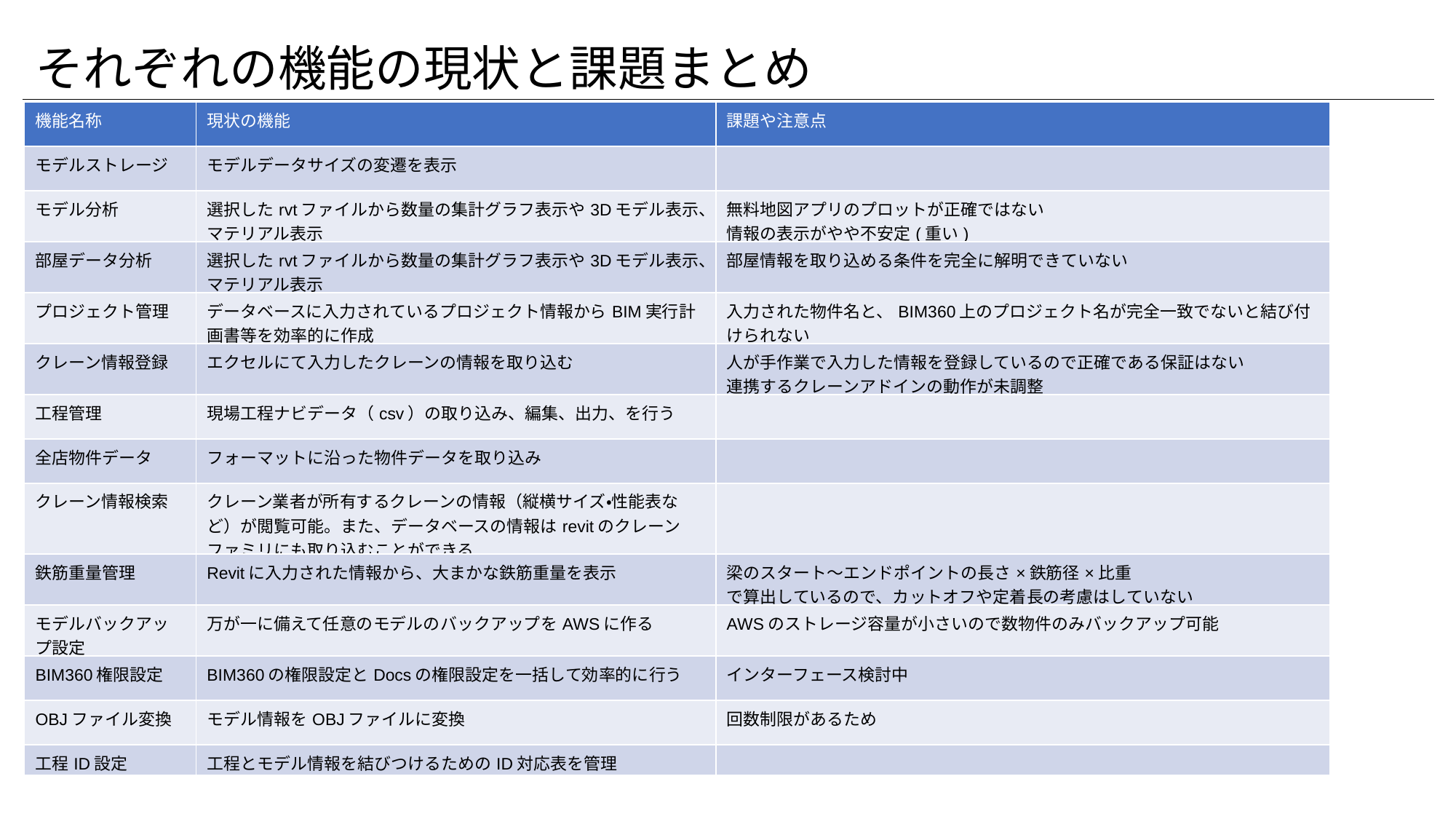

それぞれの機能の現状と課題まとめ
| 機能名称 | 現状の機能 | 課題や注意点 |
| --- | --- | --- |
| モデルストレージ | モデルデータサイズの変遷を表示 |  |
| モデル分析 | 選択したrvtファイルから数量の集計グラフ表示や3Dモデル表示、マテリアル表示 | 無料地図アプリのプロットが正確ではない 情報の表示がやや不安定(重い) |
| 部屋データ分析 | 選択したrvtファイルから数量の集計グラフ表示や3Dモデル表示、マテリアル表示 | 部屋情報を取り込める条件を完全に解明できていない |
| プロジェクト管理 | データベースに入力されているプロジェクト情報からBIM実行計画書等を効率的に作成 | 入力された物件名と、BIM360上のプロジェクト名が完全一致でないと結び付けられない |
| クレーン情報登録 | エクセルにて入力したクレーンの情報を取り込む | 人が手作業で入力した情報を登録しているので正確である保証はない 連携するクレーンアドインの動作が未調整 |
| 工程管理 | 現場工程ナビデータ（csv）の取り込み、編集、出力、を行う |  |
| 全店物件データ | フォーマットに沿った物件データを取り込み |  |
| クレーン情報検索 | クレーン業者が所有するクレーンの情報（縦横サイズ・性能表など）が閲覧可能。また、データベースの情報はrevitのクレーンファミリにも取り込むことができる |  |
| 鉄筋重量管理 | Revitに入力された情報から、大まかな鉄筋重量を表示 | 梁のスタート～エンドポイントの長さ×鉄筋径×比重 で算出しているので、カットオフや定着長の考慮はしていない |
| モデルバックアップ設定 | 万が一に備えて任意のモデルのバックアップをAWSに作る | AWSのストレージ容量が小さいので数物件のみバックアップ可能 |
| BIM360権限設定 | BIM360の権限設定とDocsの権限設定を一括して効率的に行う | インターフェース検討中 |
| OBJファイル変換 | モデル情報をOBJファイルに変換 | 回数制限があるため |
| 工程ID設定 | 工程とモデル情報を結びつけるためのID対応表を管理 |  |